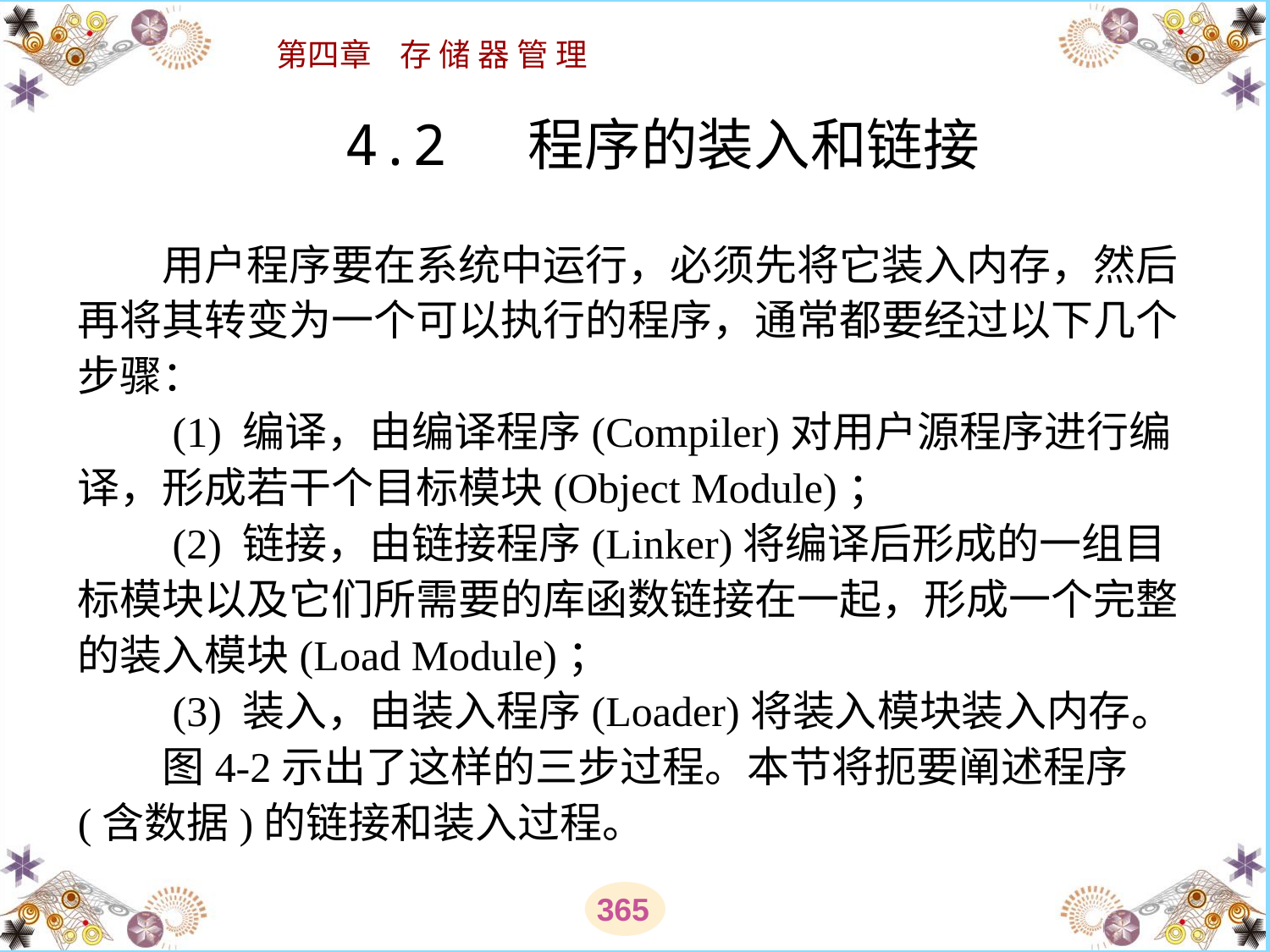

# 4.2  程序的装入和链接 　　用户程序要在系统中运行，必须先将它装入内存，然后再将其转变为一个可以执行的程序，通常都要经过以下几个步骤： 　　(1) 编译，由编译程序(Compiler)对用户源程序进行编译，形成若干个目标模块(Object Module)； 　　(2) 链接，由链接程序(Linker)将编译后形成的一组目标模块以及它们所需要的库函数链接在一起，形成一个完整的装入模块(Load Module)； 　　(3) 装入，由装入程序(Loader)将装入模块装入内存。 　　图4-2示出了这样的三步过程。本节将扼要阐述程序(含数据)的链接和装入过程。